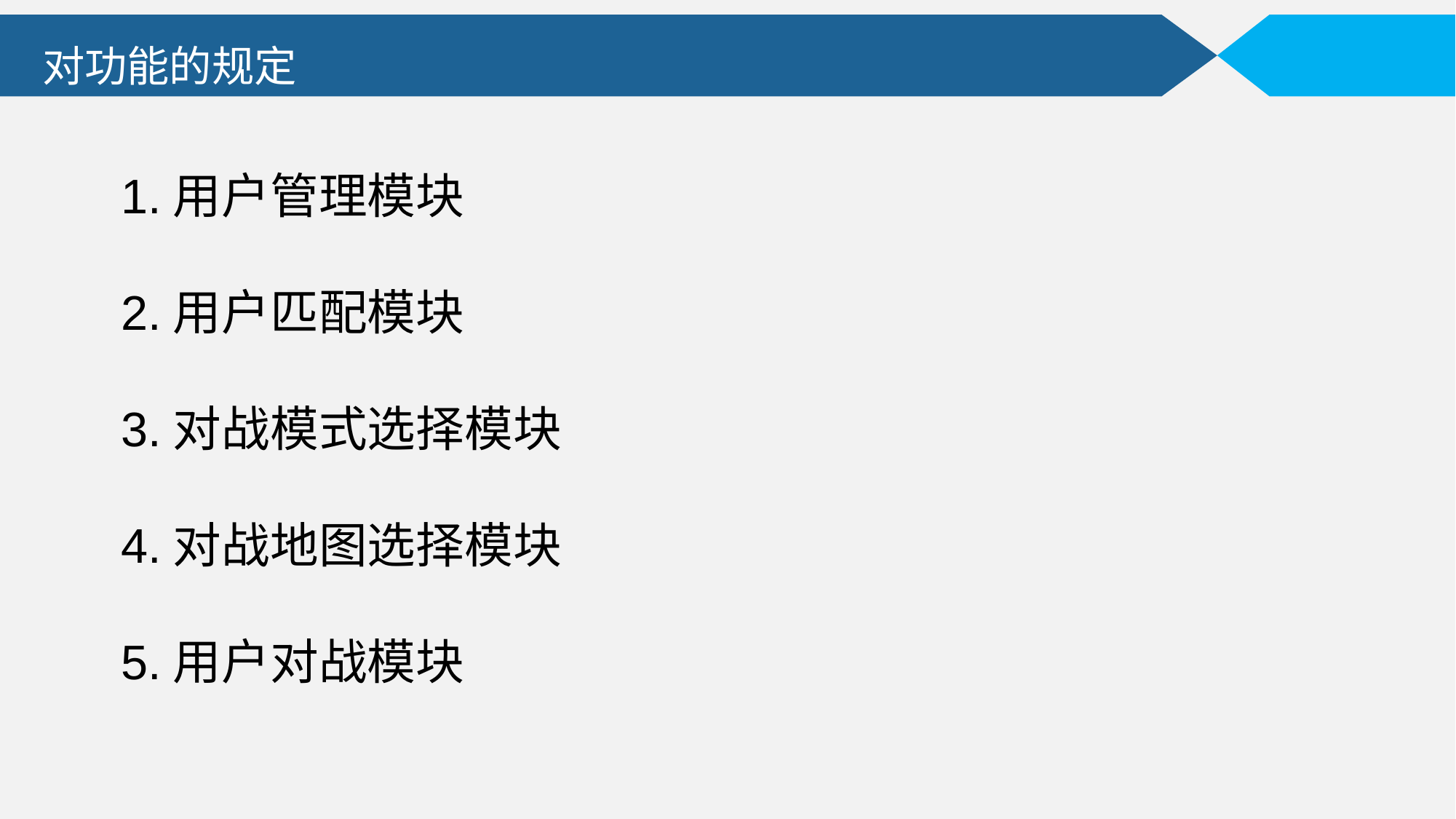

对功能的规定

1.用户管理模块

2.用户匹配模块

3.对战模式选择模块

4.对战地图选择模块

5.用户对战模块